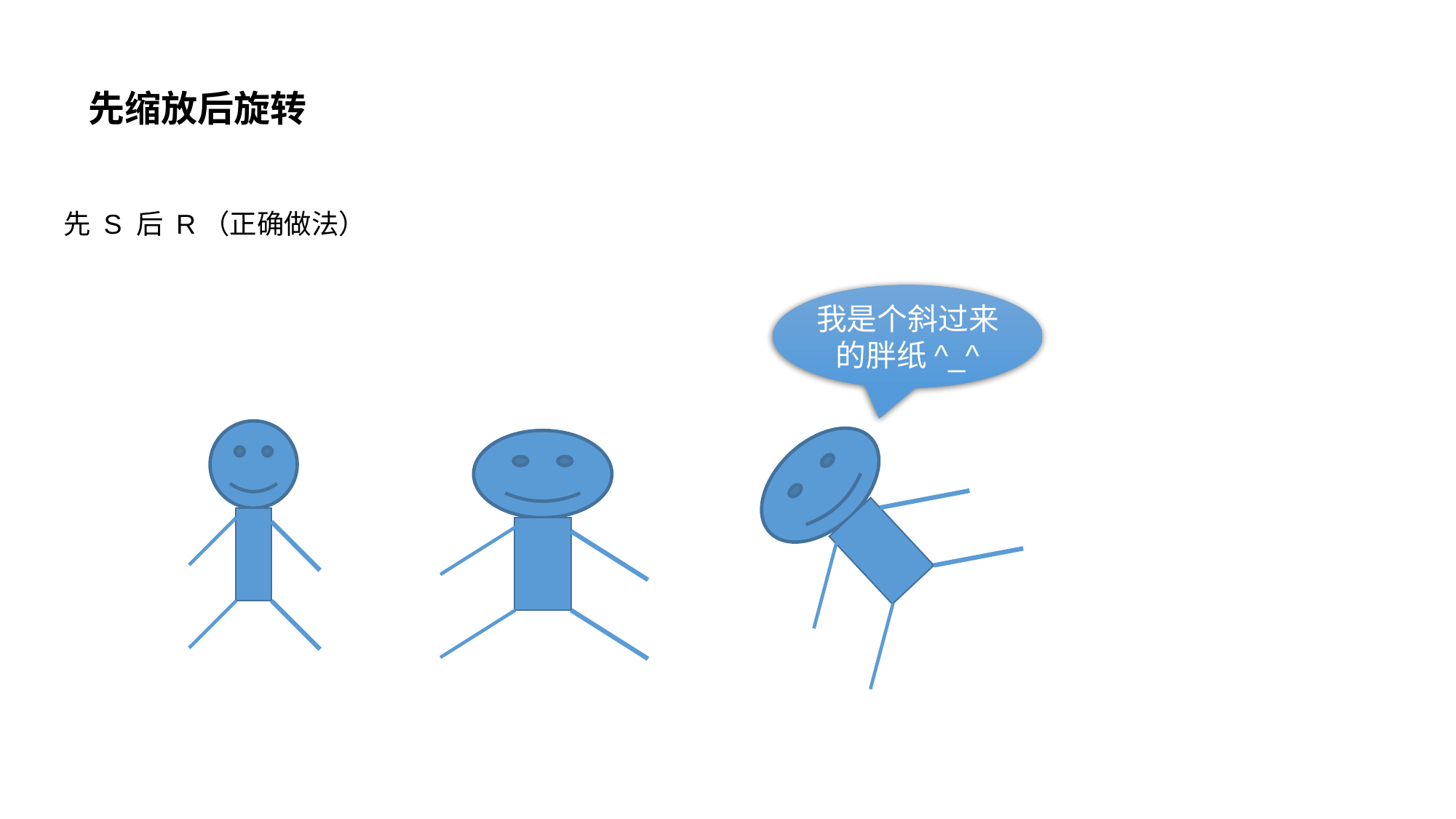

# 先缩放后旋转
先 S 后 R（正确做法）
我是个斜过来的胖纸^_^